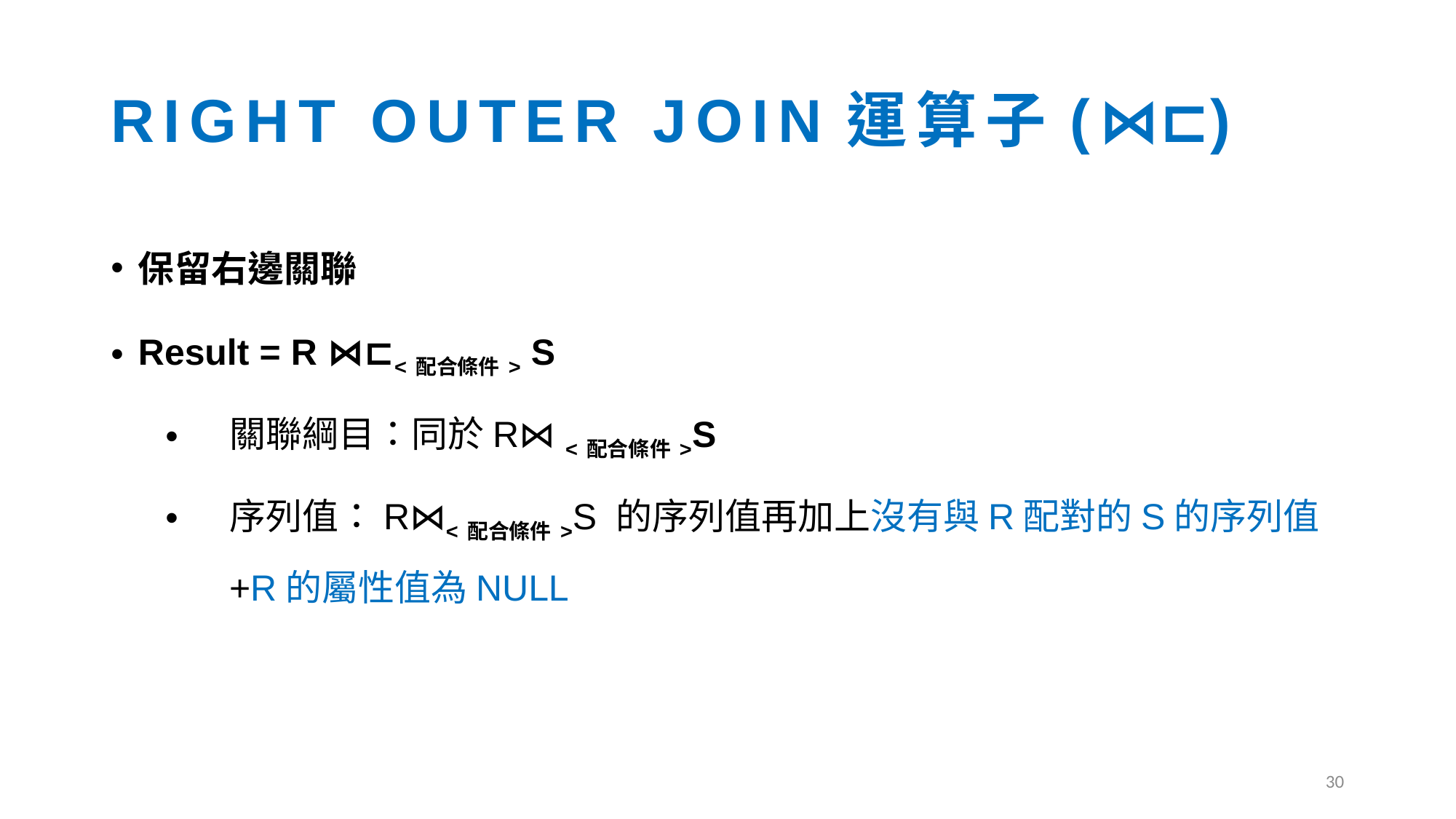

# RIGHT OUTER JOIN運算子(⋈⊏)
保留右邊關聯
Result = R ⋈⊏<配合條件> S
關聯綱目：同於R⋈ <配合條件>S
序列值：R⋈<配合條件>S 的序列值再加上沒有與R配對的S的序列值+R的屬性值為NULL

30